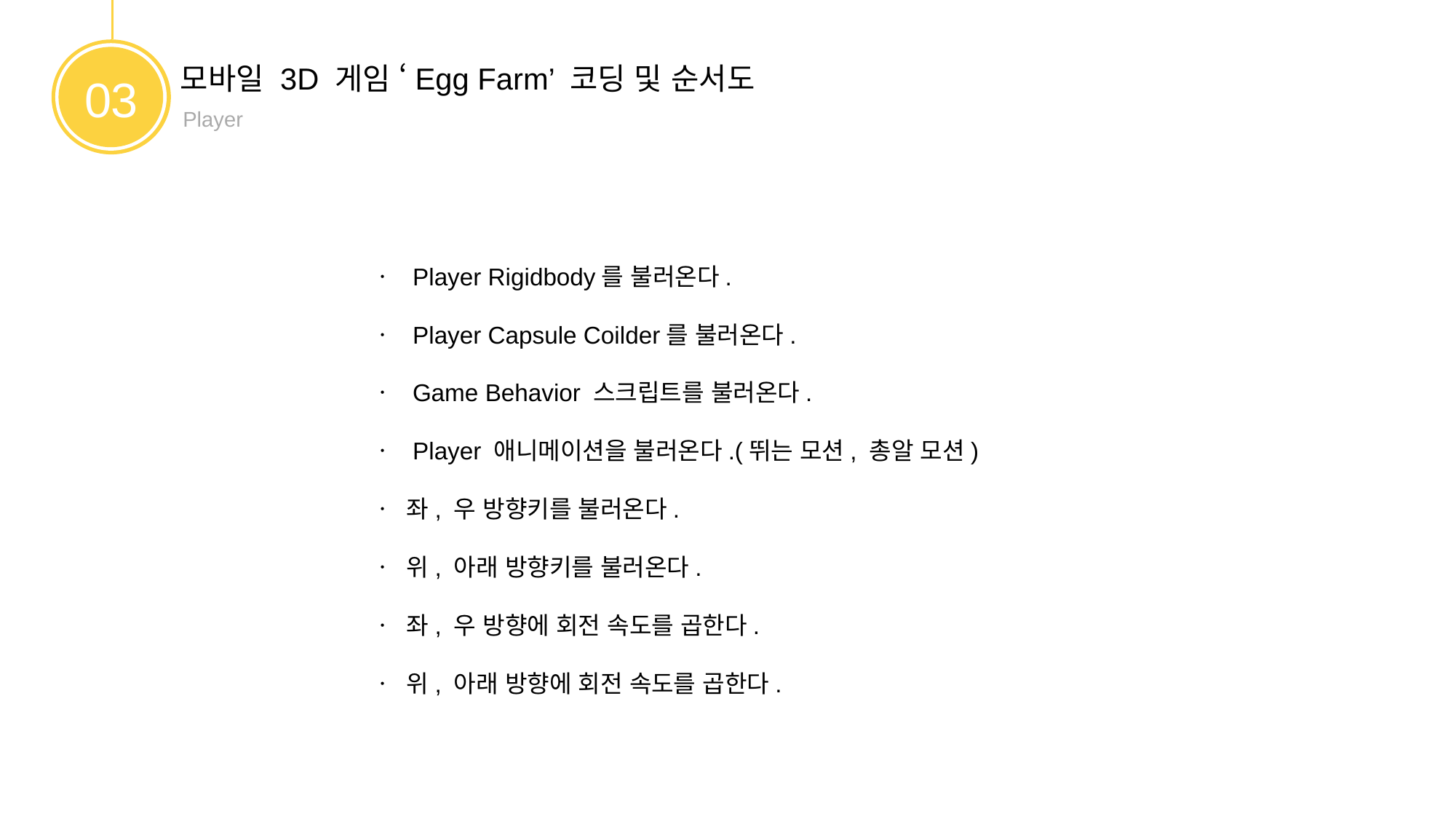

모바일 3D 게임 ‘Egg Farm’ 코딩 및 순서도
03
Player
ㆍ  Player Rigidbody를 불러온다.
ㆍ  Player Capsule Coilder를 불러온다.
ㆍ  Game Behavior 스크립트를 불러온다.
ㆍ  Player 애니메이션을 불러온다.(뛰는 모션, 총알 모션)
ㆍ  좌, 우 방향키를 불러온다.
ㆍ  위, 아래 방향키를 불러온다.
ㆍ  좌, 우 방향에 회전 속도를 곱한다.
ㆍ  위, 아래 방향에 회전 속도를 곱한다.